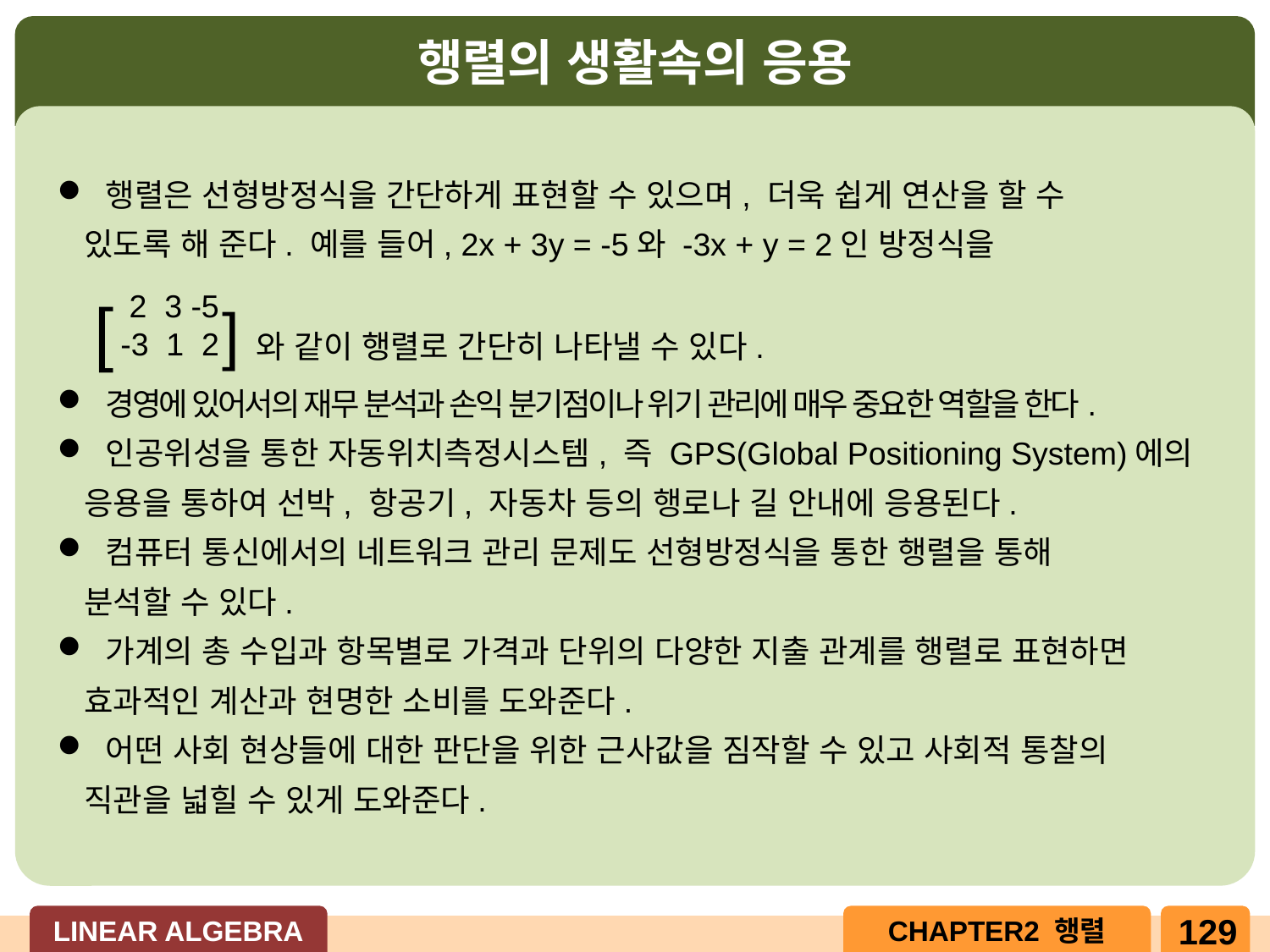

행렬의 생활속의 응용

 행렬은 선형방정식을 간단하게 표현할 수 있으며, 더욱 쉽게 연산을 할 수
   있도록 해 준다. 예를 들어, 2x + 3y = -5와 -3x + y = 2인 방정식을
 [           ] 와 같이 행렬로 간단히 나타낼 수 있다.
 경영에 있어서의 재무 분석과 손익 분기점이나 위기 관리에 매우 중요한 역할을 한다.
 인공위성을 통한 자동위치측정시스템, 즉 GPS(Global Positioning System)에의
   응용을 통하여 선박, 항공기, 자동차 등의 행로나 길 안내에 응용된다.
 컴퓨터 통신에서의 네트워크 관리 문제도 선형방정식을 통한 행렬을 통해
   분석할 수 있다.
 가계의 총 수입과 항목별로 가격과 단위의 다양한 지출 관계를 행렬로 표현하면
   효과적인 계산과 현명한 소비를 도와준다.
 어떤 사회 현상들에 대한 판단을 위한 근사값을 짐작할 수 있고 사회적 통찰의
   직관을 넓힐 수 있게 도와준다.
 2  3 -5
-3  1  2
129
LINEAR ALGEBRA
CHAPTER2 행렬